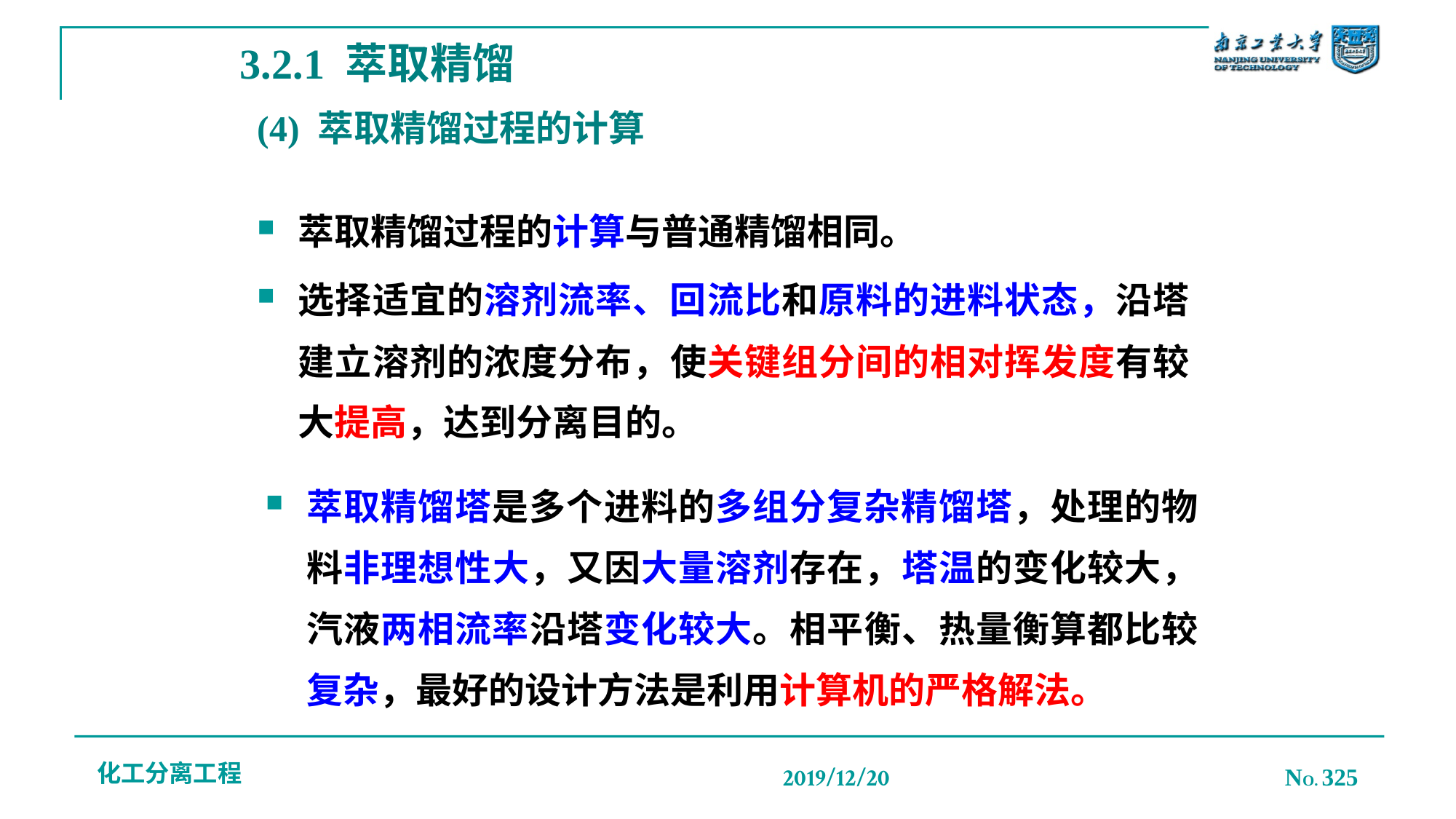

3.2.1 萃取精馏
# (4) 萃取精馏过程的计算
萃取精馏过程的计算与普通精馏相同。
选择适宜的溶剂流率、回流比和原料的进料状态，沿塔建立溶剂的浓度分布，使关键组分间的相对挥发度有较大提高，达到分离目的。

萃取精馏塔是多个进料的多组分复杂精馏塔，处理的物料非理想性大，又因大量溶剂存在，塔温的变化较大，汽液两相流率沿塔变化较大。相平衡、热量衡算都比较复杂，最好的设计方法是利用计算机的严格解法。
化工分离工程
NO. 325
2019/12/20